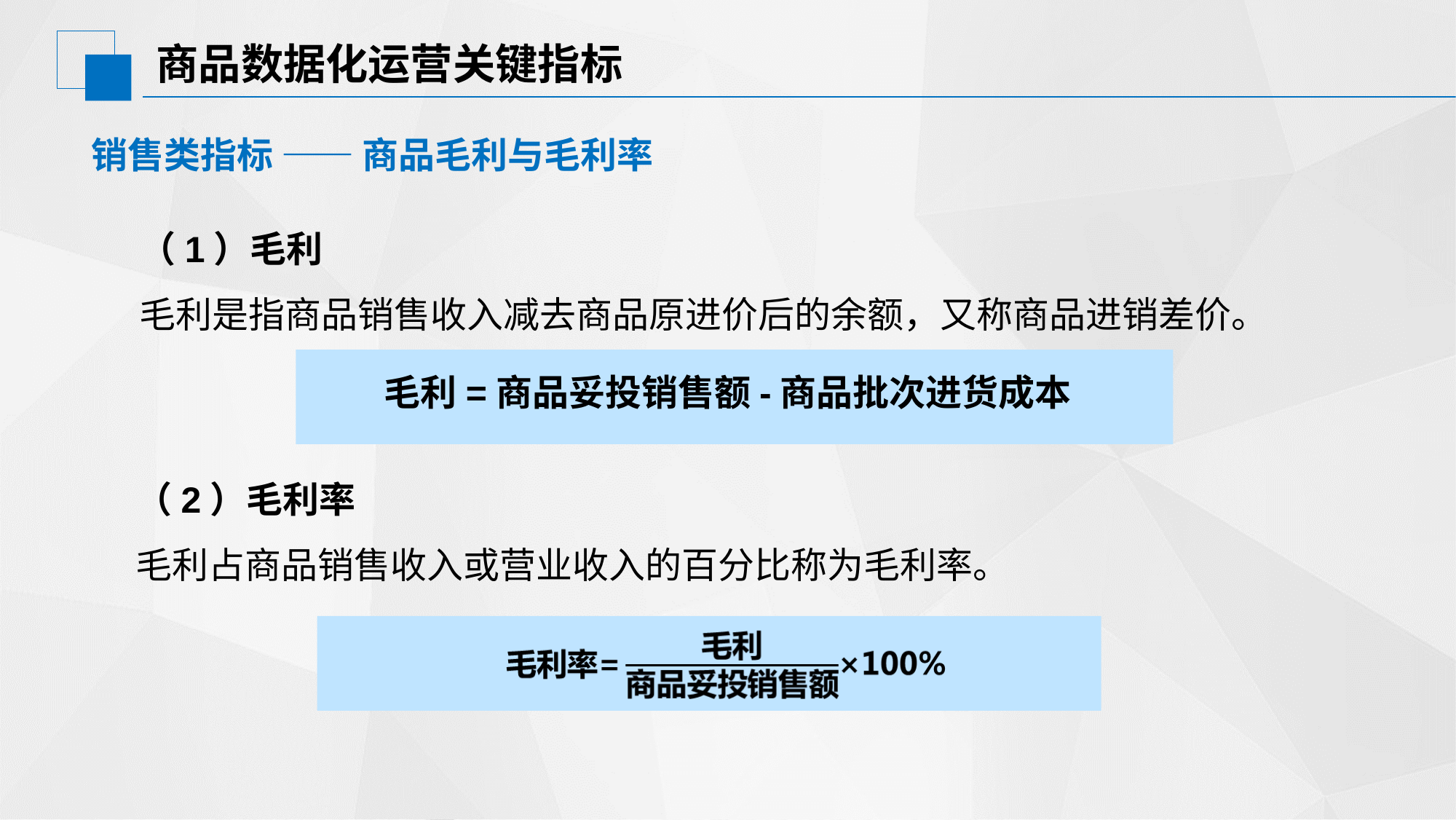

# 商品数据化运营关键指标
销售类指标 —— 商品毛利与毛利率
（1）毛利
毛利是指商品销售收入减去商品原进价后的余额，又称商品进销差价。

毛利=商品妥投销售额-商品批次进货成本
（2）毛利率
毛利占商品销售收入或营业收入的百分比称为毛利率。